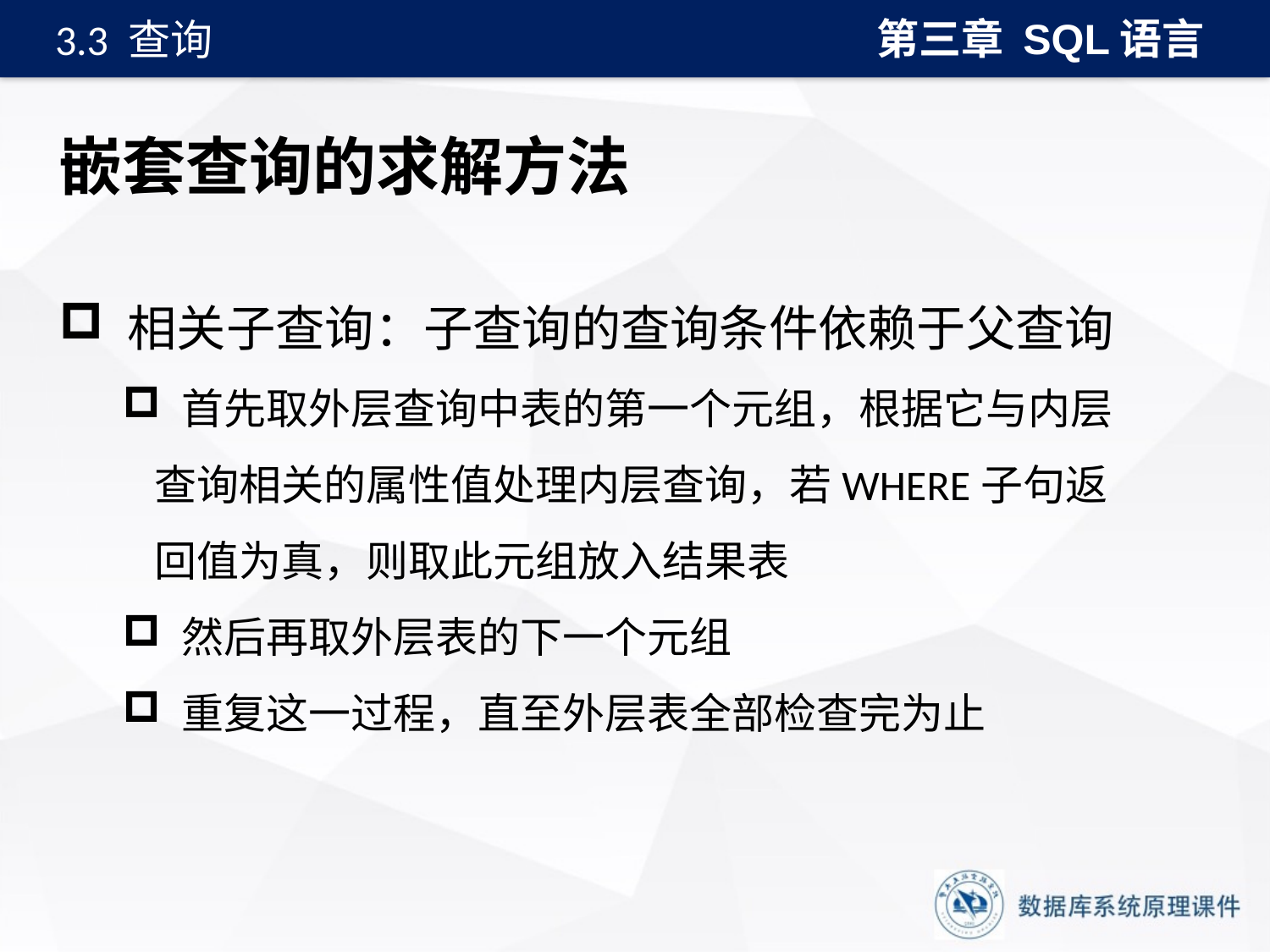

第三章 SQL语言
3.3 查询
# 嵌套查询的求解方法
 相关子查询：子查询的查询条件依赖于父查询
 首先取外层查询中表的第一个元组，根据它与内层查询相关的属性值处理内层查询，若WHERE子句返回值为真，则取此元组放入结果表
 然后再取外层表的下一个元组
 重复这一过程，直至外层表全部检查完为止